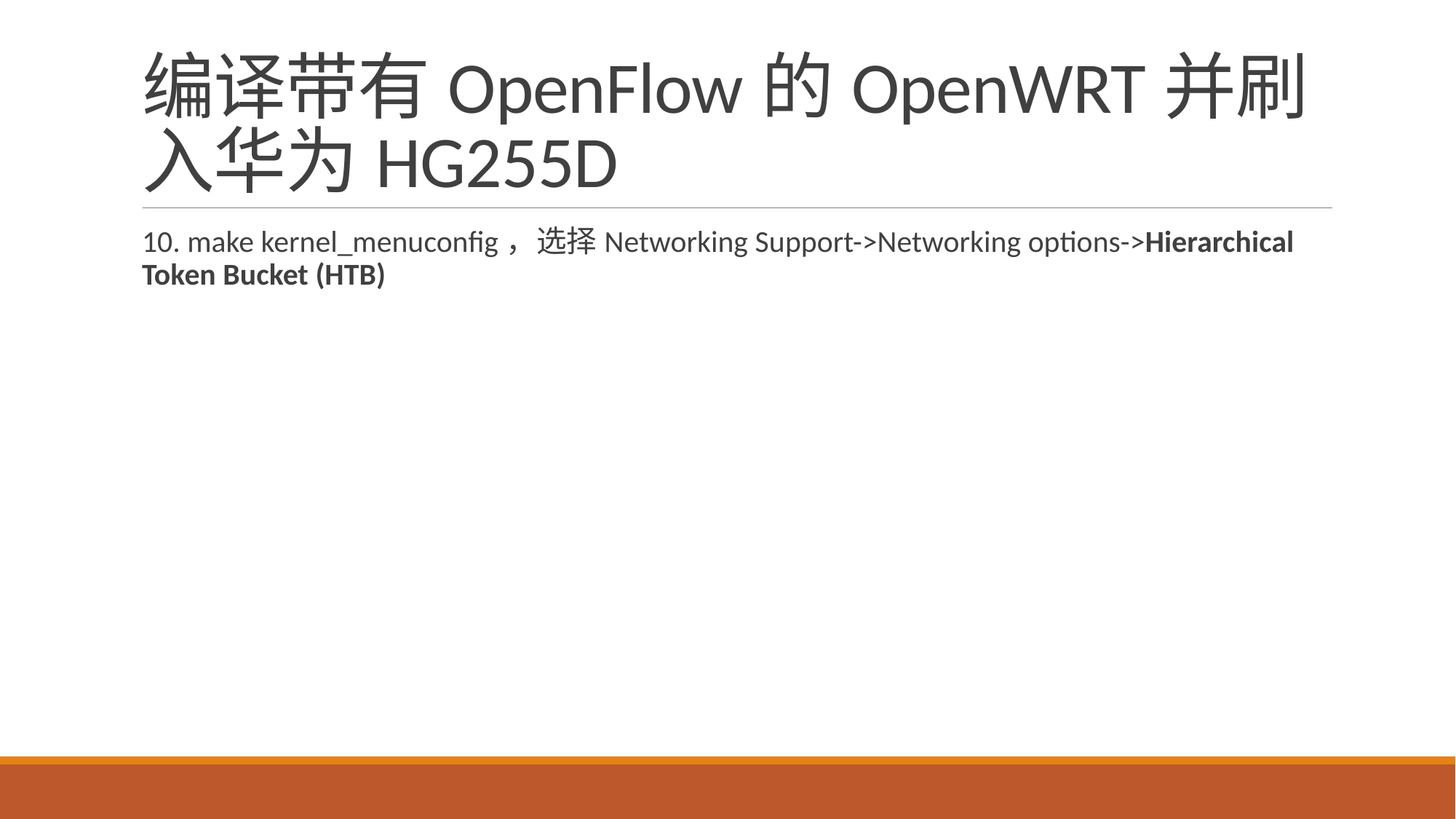

# 编译带有OpenFlow的OpenWRT并刷入华为HG255D
10. make kernel_menuconfig，选择Networking Support->Networking options->Hierarchical Token Bucket (HTB)